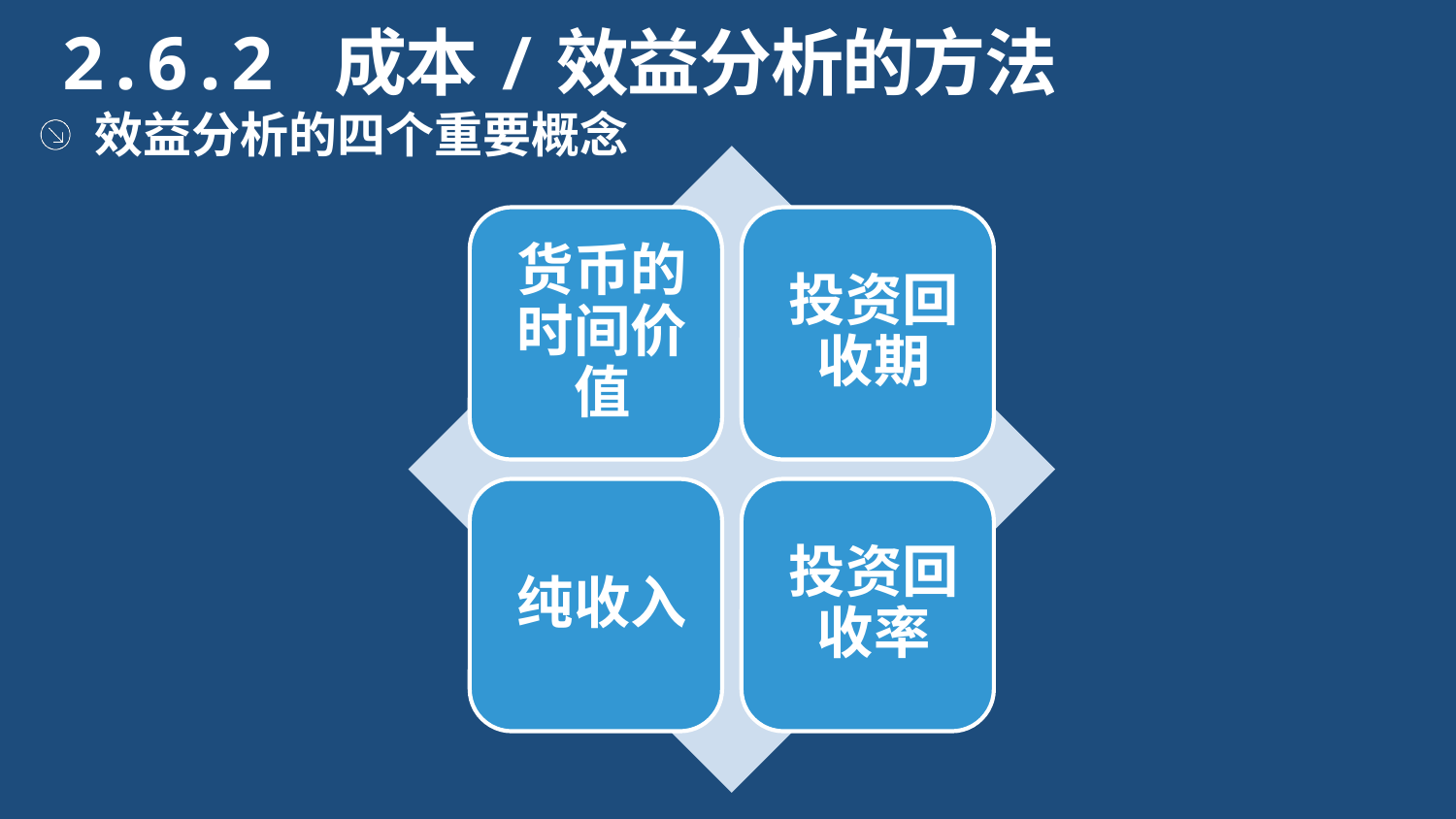

2.6.2 成本/效益分析的方法
效益分析的四个重要概念
货币的时间价值
投资回收期
纯收入
投资回收率